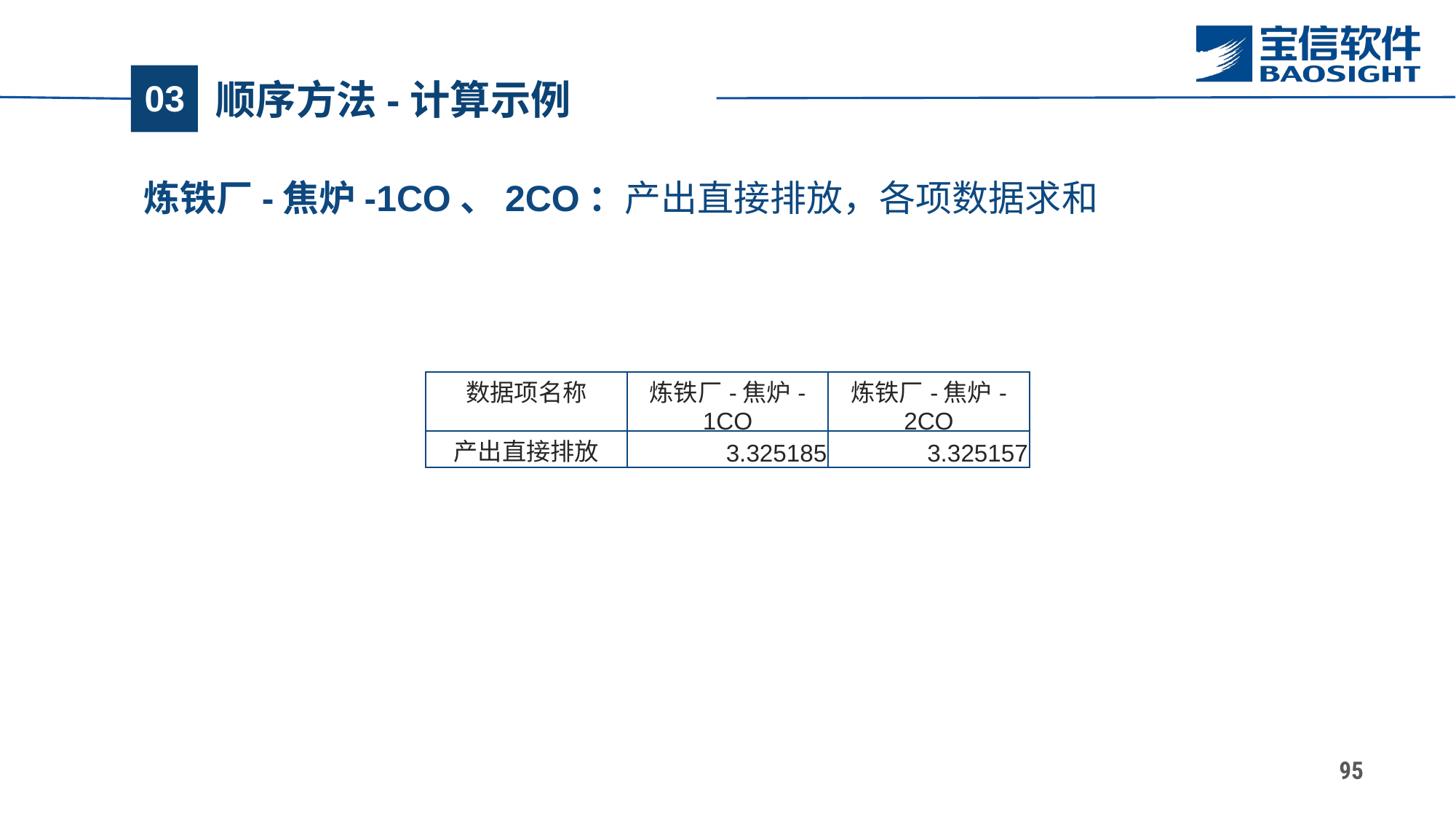

# 顺序方法-计算示例
03
炼铁厂-焦炉-1CO、2CO：产出直接排放，各项数据求和
| 数据项名称 | 炼铁厂-焦炉-1CO | 炼铁厂-焦炉-2CO |
| --- | --- | --- |
| 产出直接排放 | 3.325185 | 3.325157 |